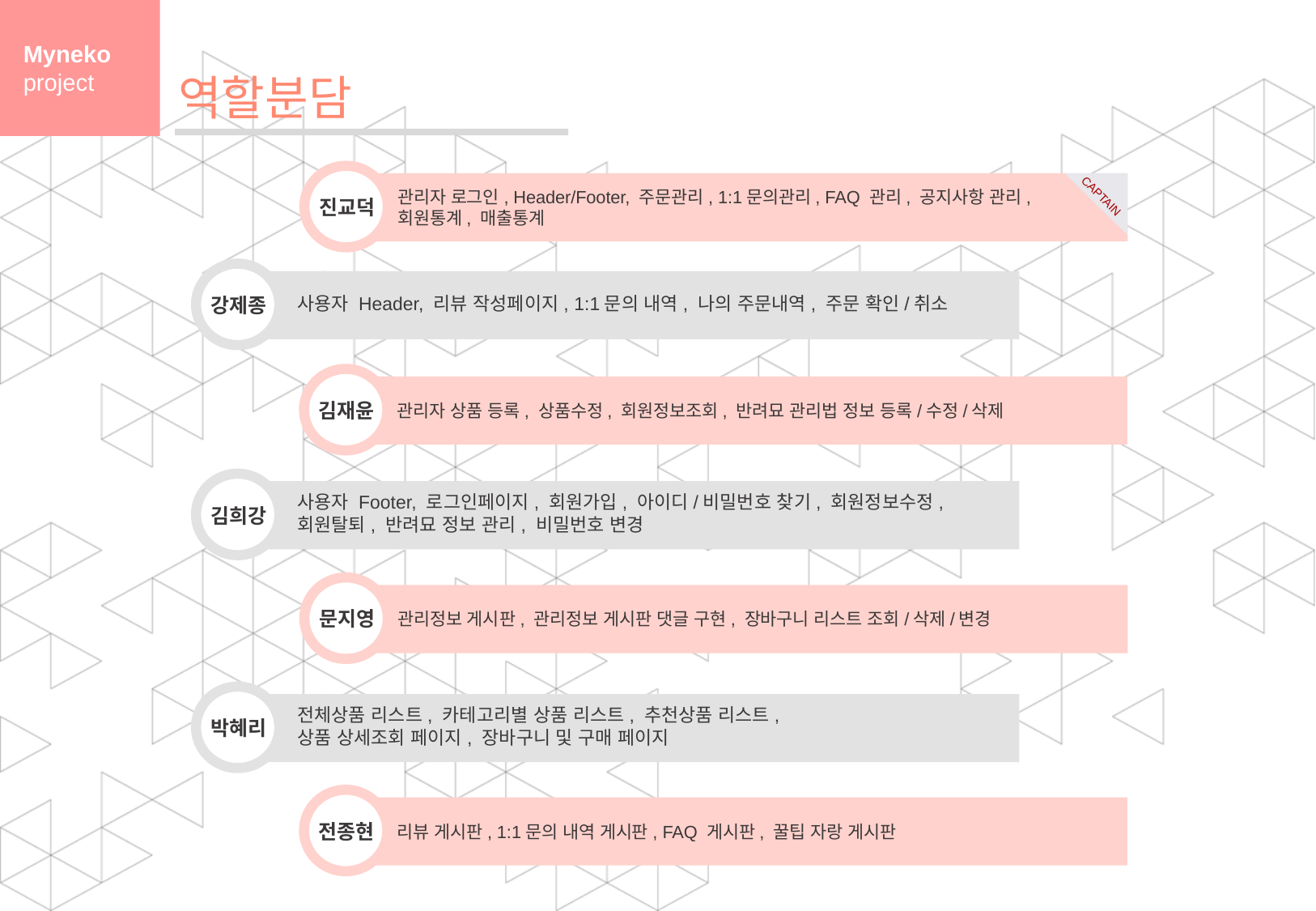

Myneko
project
역할분담

진교덕

관리자 로그인, Header/Footer, 주문관리, 1:1문의관리, FAQ 관리, 공지사항 관리,
회원통계, 매출통계
CAPTAIN

강제종

사용자 Header, 리뷰 작성페이지, 1:1문의 내역, 나의 주문내역, 주문 확인/취소

김재윤

관리자 상품 등록, 상품수정, 회원정보조회, 반려묘 관리법 정보 등록/수정/삭제

김희강

사용자 Footer, 로그인페이지, 회원가입, 아이디/비밀번호 찾기, 회원정보수정,
회원탈퇴, 반려묘 정보 관리, 비밀번호 변경

문지영

관리정보 게시판, 관리정보 게시판 댓글 구현, 장바구니 리스트 조회/삭제/변경

박혜리

전체상품 리스트, 카테고리별 상품 리스트, 추천상품 리스트,
상품 상세조회 페이지, 장바구니 및 구매 페이지

전종현

리뷰 게시판, 1:1문의 내역 게시판, FAQ 게시판, 꿀팁 자랑 게시판